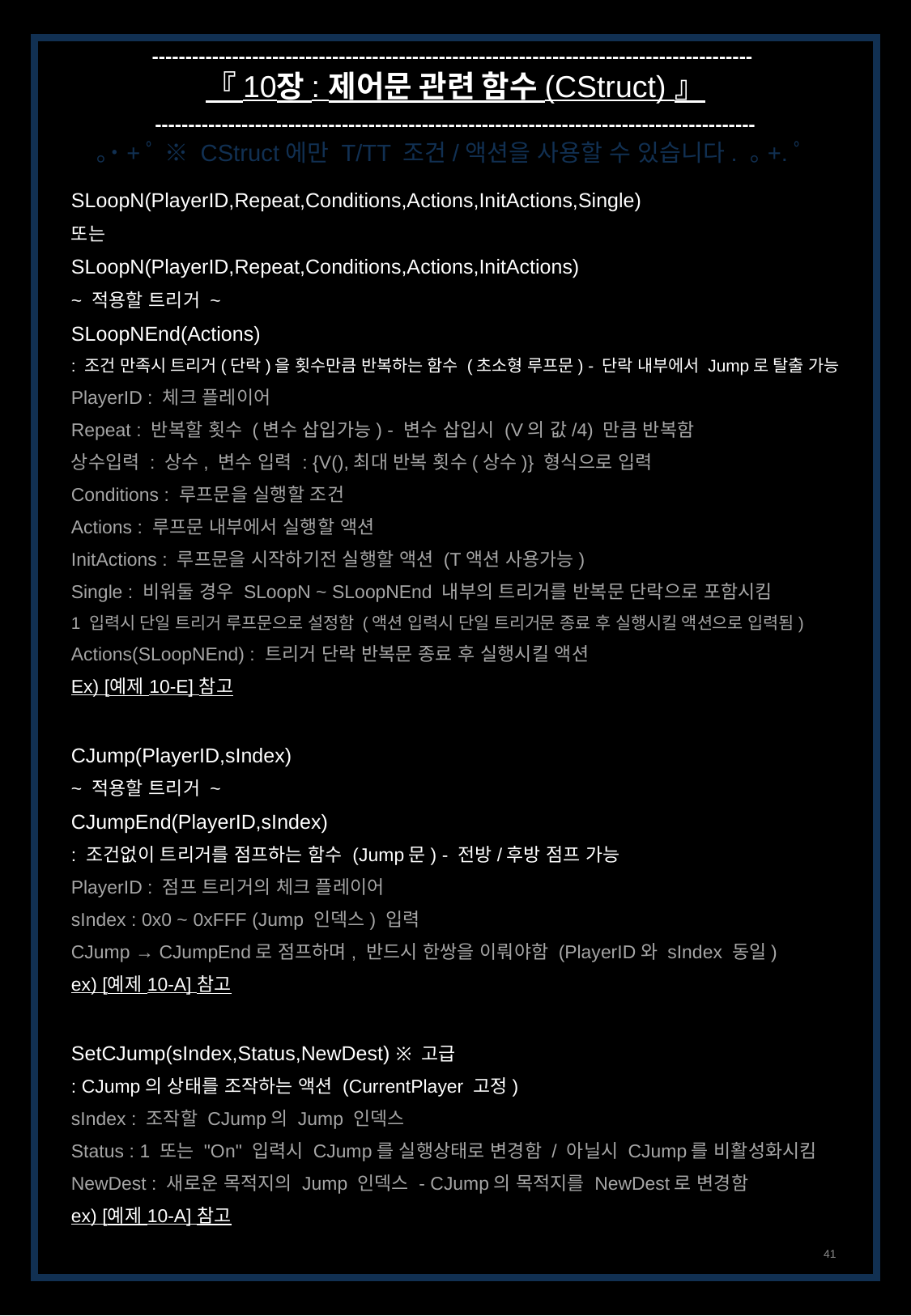

------------------------------------------------------------------------------------------
『 10장 : 제어문 관련 함수 (CStruct) 』
------------------------------------------------------------------------------------------

｡˙+ﾟ ※ CStruct에만 T/TT 조건/액션을 사용할 수 있습니다. ｡+.ﾟ
SLoopN(PlayerID,Repeat,Conditions,Actions,InitActions,Single)
또는
SLoopN(PlayerID,Repeat,Conditions,Actions,InitActions)
~ 적용할 트리거 ~
SLoopNEnd(Actions)
: 조건 만족시 트리거(단락)을 횟수만큼 반복하는 함수 (초소형 루프문) - 단락 내부에서 Jump로 탈출 가능
PlayerID : 체크 플레이어
Repeat : 반복할 횟수 (변수 삽입가능) - 변수 삽입시 (V의 값/4) 만큼 반복함
상수입력 : 상수, 변수 입력 : {V(),최대 반복 횟수(상수)} 형식으로 입력
Conditions : 루프문을 실행할 조건
Actions : 루프문 내부에서 실행할 액션
InitActions : 루프문을 시작하기전 실행할 액션 (T액션 사용가능)
Single : 비워둘 경우 SLoopN ~ SLoopNEnd 내부의 트리거를 반복문 단락으로 포함시킴
1 입력시 단일 트리거 루프문으로 설정함 (액션 입력시 단일 트리거문 종료 후 실행시킬 액션으로 입력됨)
Actions(SLoopNEnd) : 트리거 단락 반복문 종료 후 실행시킬 액션
Ex) [예제 10-E] 참고

CJump(PlayerID,sIndex)
~ 적용할 트리거 ~
CJumpEnd(PlayerID,sIndex)
: 조건없이 트리거를 점프하는 함수 (Jump문) - 전방/후방 점프 가능
PlayerID : 점프 트리거의 체크 플레이어
sIndex : 0x0 ~ 0xFFF (Jump 인덱스) 입력
CJump → CJumpEnd로 점프하며, 반드시 한쌍을 이뤄야함 (PlayerID와 sIndex 동일)
ex) [예제 10-A] 참고

SetCJump(sIndex,Status,NewDest) ※ 고급
: CJump의 상태를 조작하는 액션 (CurrentPlayer 고정)
sIndex : 조작할 CJump의 Jump 인덱스
Status : 1 또는 "On" 입력시 CJump를 실행상태로 변경함 / 아닐시 CJump를 비활성화시킴
NewDest : 새로운 목적지의 Jump 인덱스 - CJump의 목적지를 NewDest로 변경함
ex) [예제 10-A] 참고
41